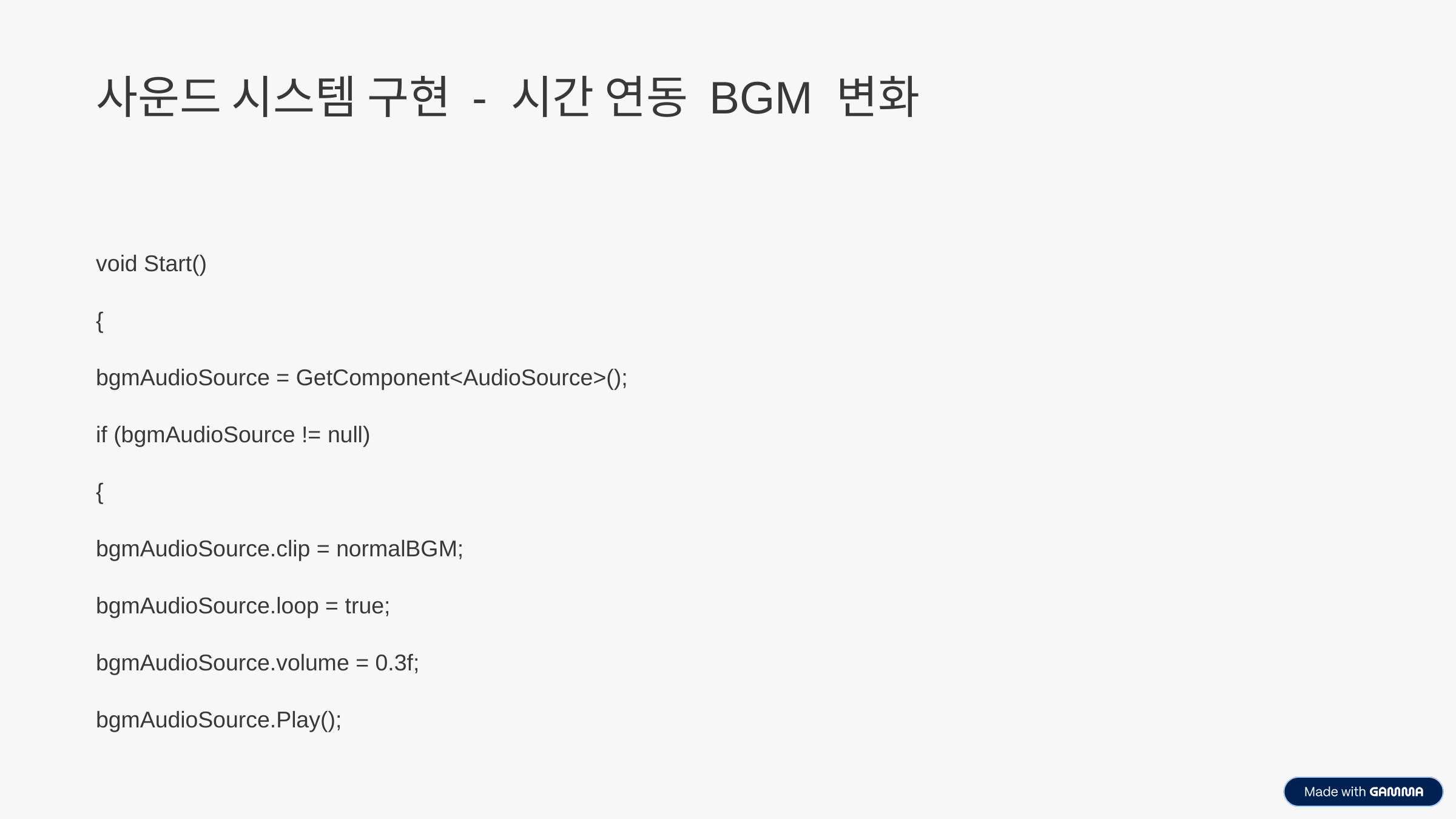

사운드 시스템 구현 - 시간 연동 BGM 변화

void Start()

{
bgmAudioSource = GetComponent<AudioSource>();
if (bgmAudioSource != null)
{
bgmAudioSource.clip = normalBGM;
bgmAudioSource.loop = true;
bgmAudioSource.volume = 0.3f;
bgmAudioSource.Play();